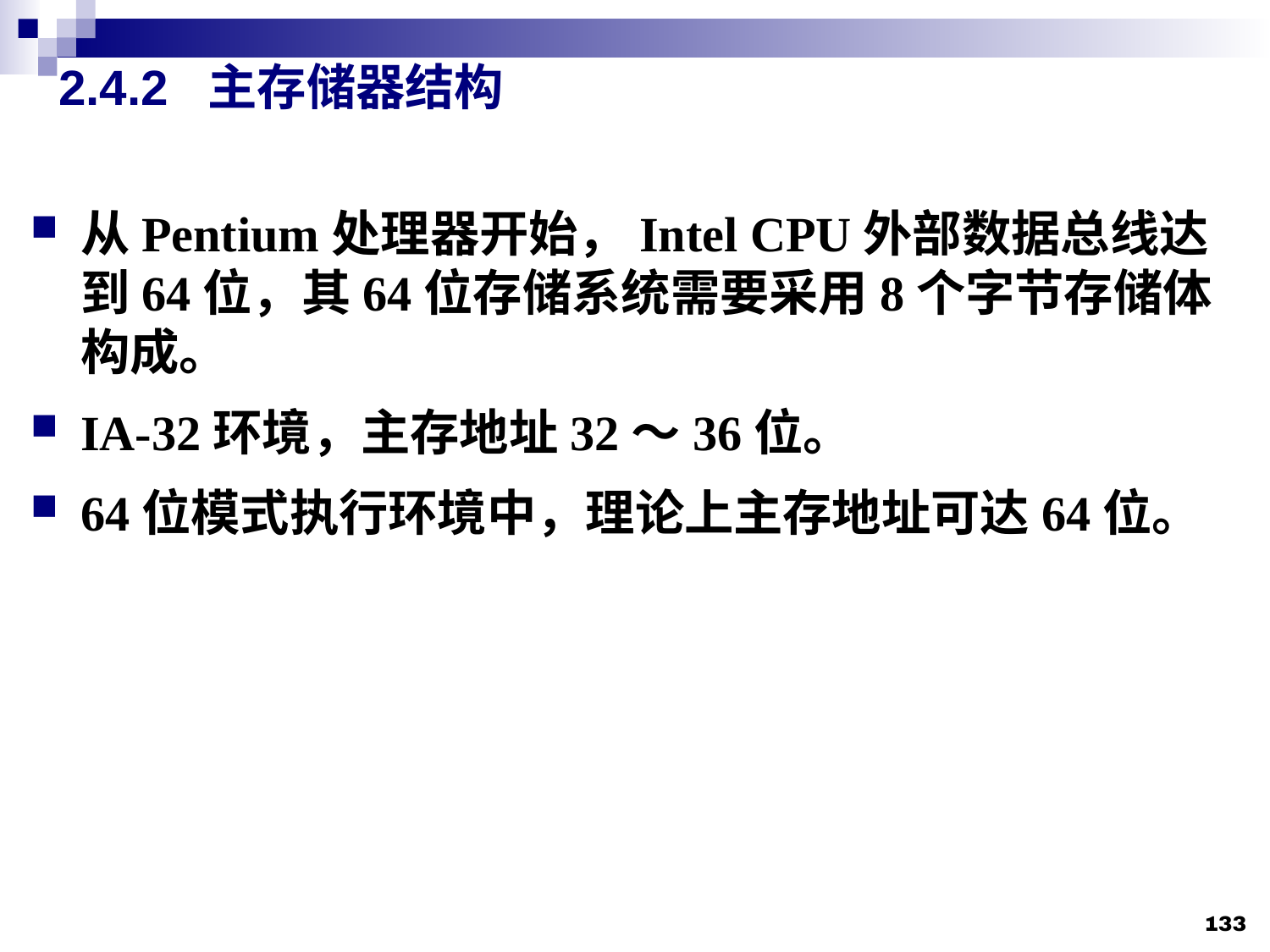

# 2.4.2  主存储器结构
从Pentium处理器开始，Intel CPU外部数据总线达到64位，其64位存储系统需要采用8个字节存储体构成。
IA-32环境，主存地址32～36位。
64位模式执行环境中，理论上主存地址可达64位。
133